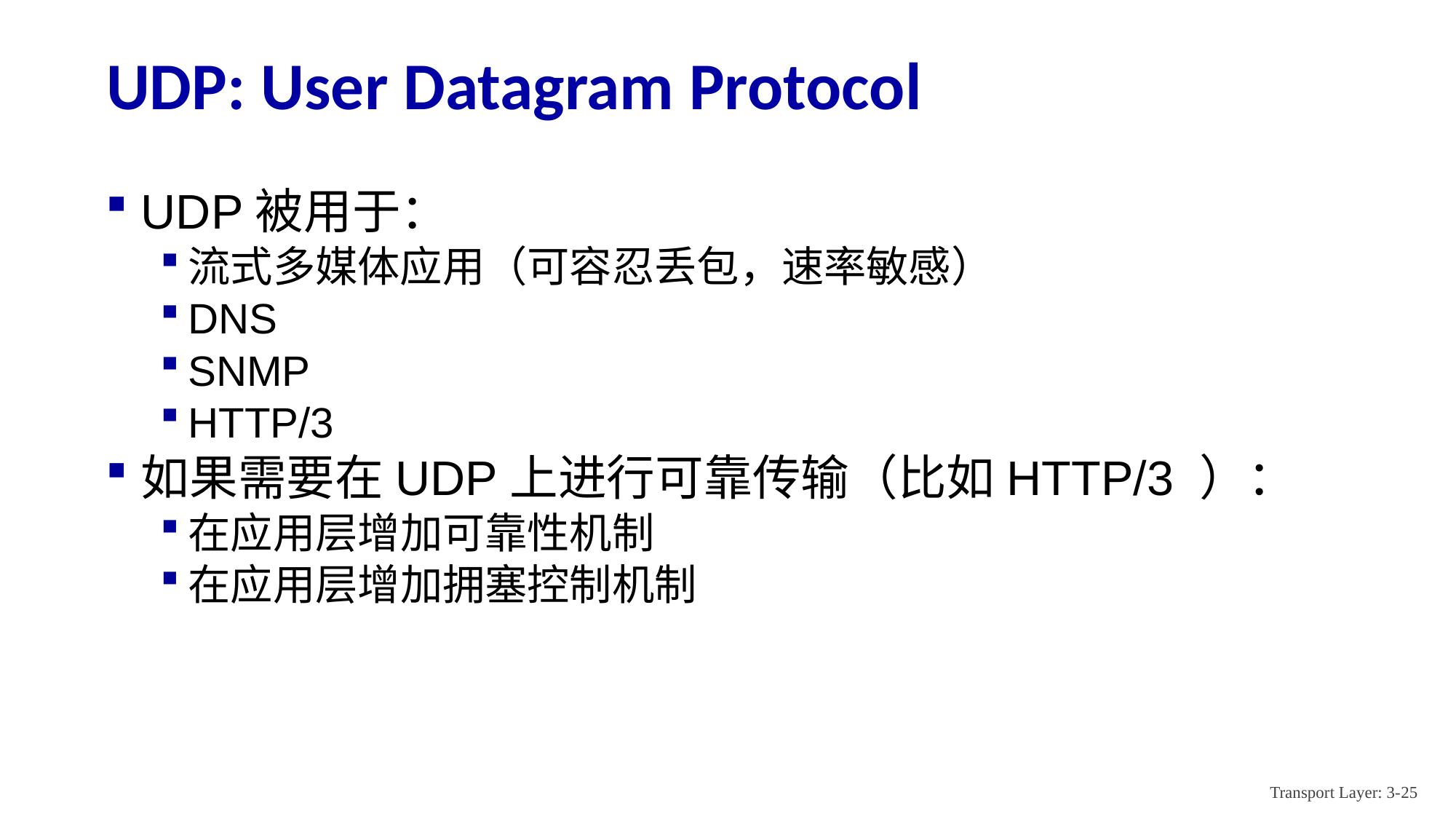

# UDP: User Datagram Protocol
UDP被用于：
流式多媒体应用（可容忍丢包，速率敏感）
DNS
SNMP
HTTP/3
如果需要在UDP上进行可靠传输（比如HTTP/3 ）：
在应用层增加可靠性机制
在应用层增加拥塞控制机制
Transport Layer: 3-25